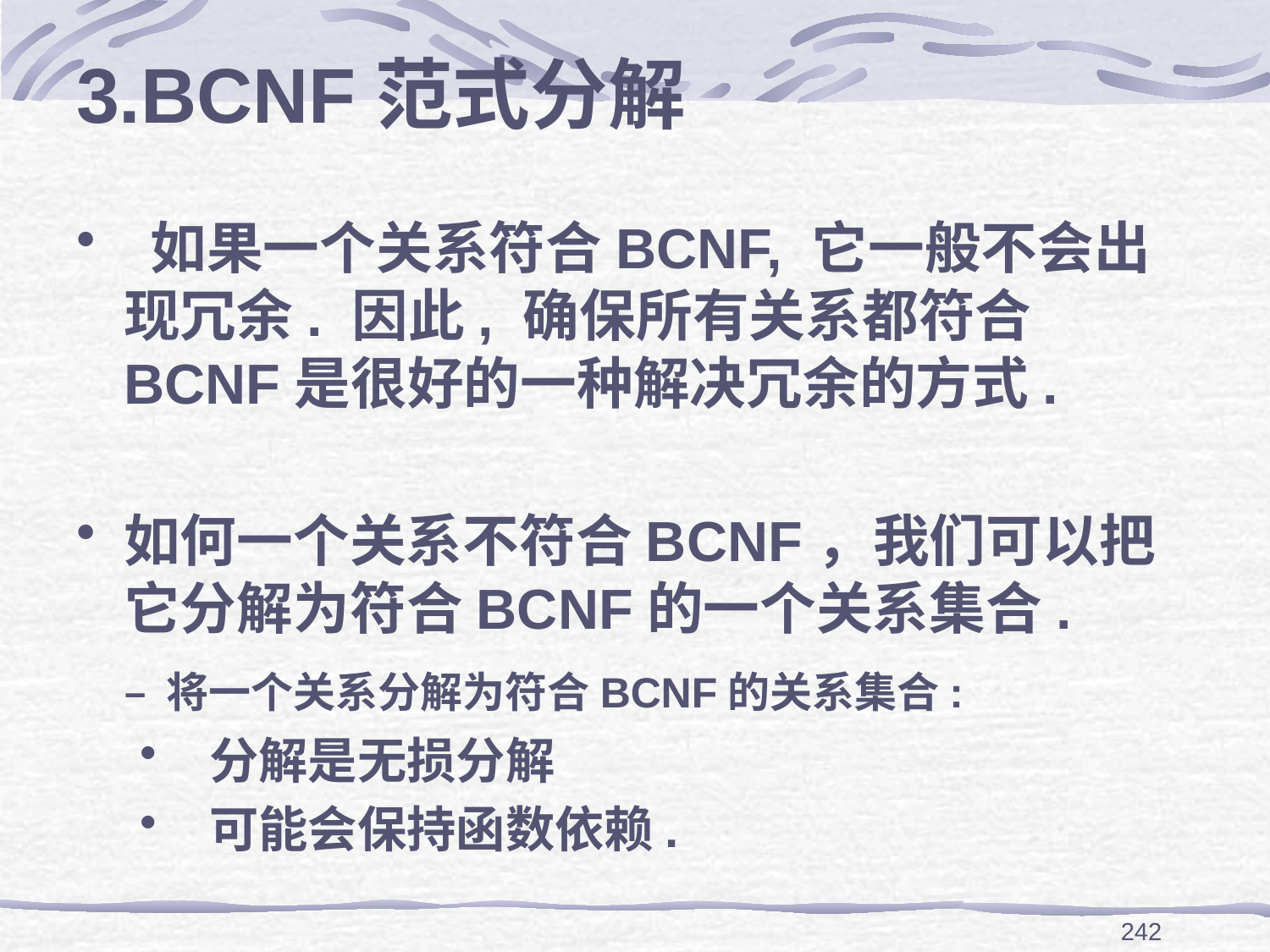

# 3.BCNF范式分解
 如果一个关系符合BCNF, 它一般不会出现冗余. 因此, 确保所有关系都符合BCNF是很好的一种解决冗余的方式.

如何一个关系不符合BCNF，我们可以把它分解为符合BCNF的一个关系集合.
	– 将一个关系分解为符合BCNF的关系集合:
 分解是无损分解
 可能会保持函数依赖.
242